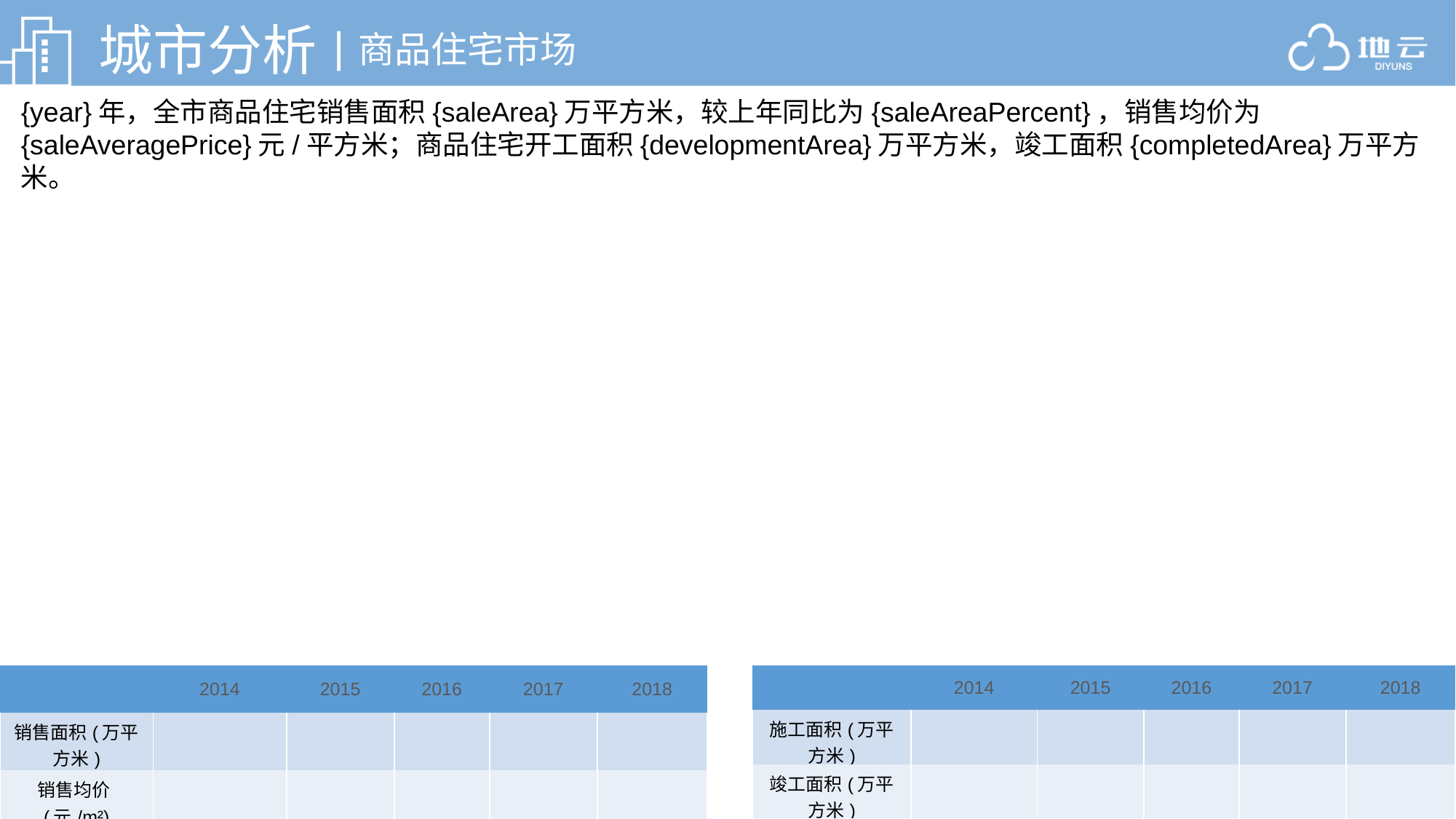

城市分析
|
商品住宅市场
{year}年，全市商品住宅销售面积{saleArea}万平方米，较上年同比为{saleAreaPercent}，销售均价为{saleAveragePrice}元/平方米；商品住宅开工面积{developmentArea}万平方米，竣工面积{completedArea}万平方米。
|  | 2014 | 2015 | 2016 | 2017 | 2018 |
| --- | --- | --- | --- | --- | --- |
| 销售面积(万平方米) |  |  |  |  |  |
| 销售均价(元/m²) |  |  |  |  |  |
|  | 2014 | 2015 | 2016 | 2017 | 2018 |
| --- | --- | --- | --- | --- | --- |
| 施工面积(万平方米) |  |  |  |  |  |
| 竣工面积(万平方米) |  |  |  |  |  |